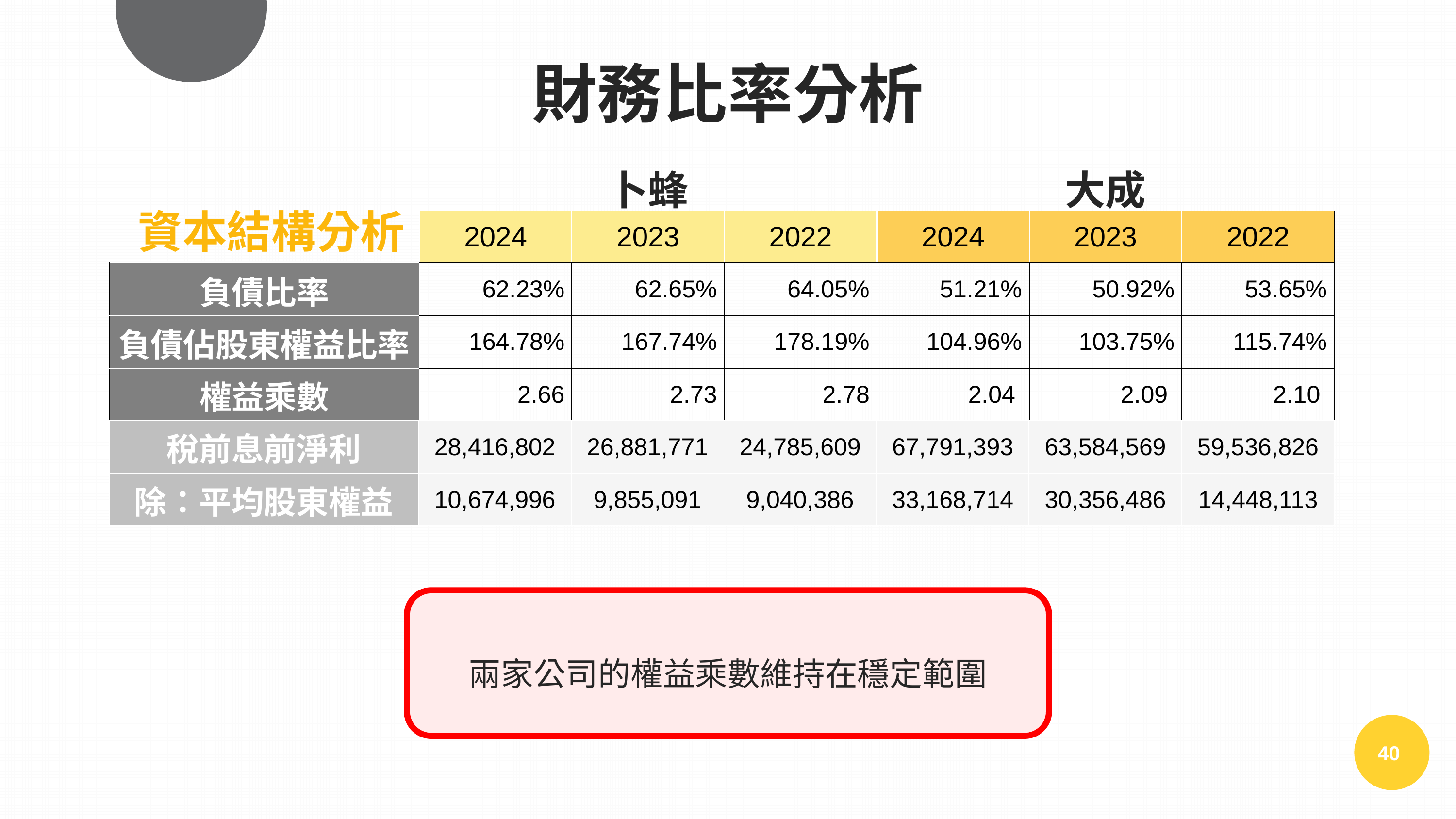

財務比率分析
|  | 卜蜂 |  |  | 大成 |  |  |
| --- | --- | --- | --- | --- | --- | --- |
|  | 2024 | 2023 | 2022 | 2024 | 2023 | 2022 |
| 負債比率 | 62.23% | 62.65% | 64.05% | 51.21% | 50.92% | 53.65% |
| 負債佔股東權益比率 | 164.78% | 167.74% | 178.19% | 104.96% | 103.75% | 115.74% |
| 權益乘數 | 2.66 | 2.73 | 2.78 | 2.04 | 2.09 | 2.10 |
資本結構分析
| 稅前息前淨利 | 28,416,802 | 26,881,771 | 24,785,609 | 67,791,393 | 63,584,569 | 59,536,826 |
| --- | --- | --- | --- | --- | --- | --- |
| 除：平均股東權益 | 10,674,996 | 9,855,091 | 9,040,386 | 33,168,714 | 30,356,486 | 14,448,113 |
兩家公司的權益乘數維持在穩定範圍

40